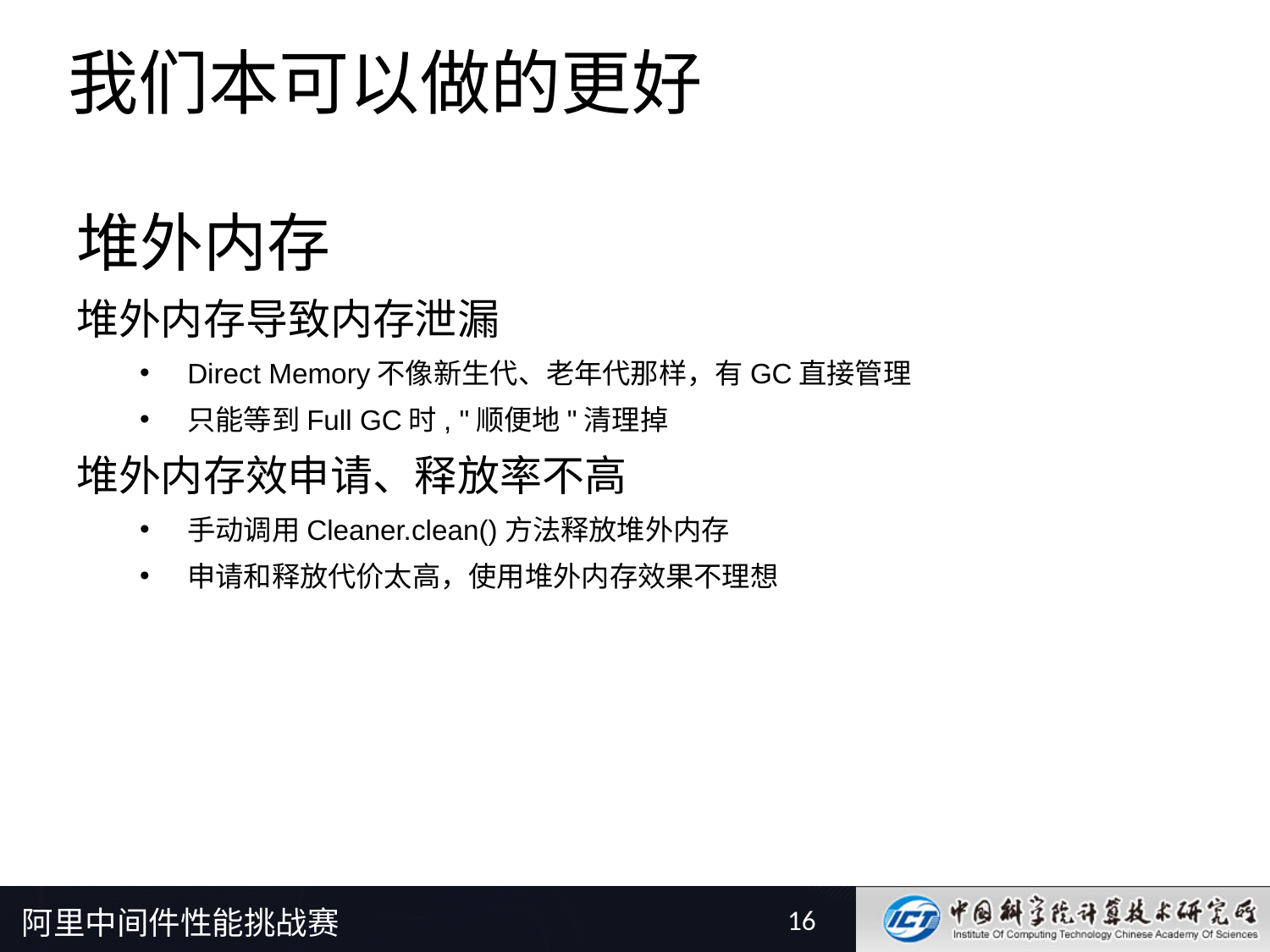

# 我们本可以做的更好
堆外内存
堆外内存导致内存泄漏
Direct Memory不像新生代、老年代那样，有GC直接管理
只能等到Full GC时, "顺便地"清理掉
堆外内存效申请、释放率不高
手动调用Cleaner.clean()方法释放堆外内存
申请和释放代价太高，使用堆外内存效果不理想